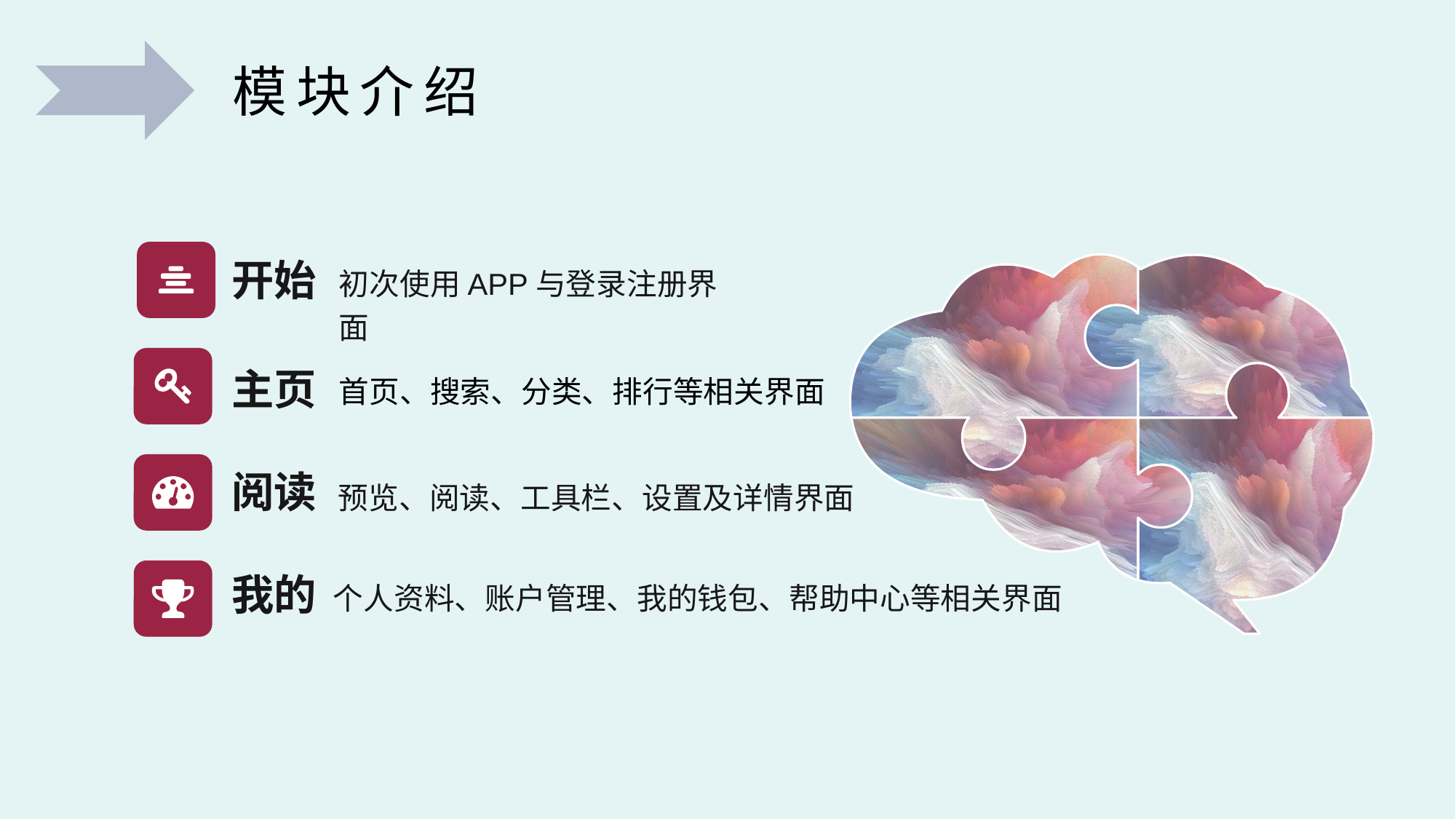

模块介绍

开始
初次使用APP与登录注册界面

主页
首页、搜索、分类、排行等相关界面

阅读
预览、阅读、工具栏、设置及详情界面

我的
个人资料、账户管理、我的钱包、帮助中心等相关界面